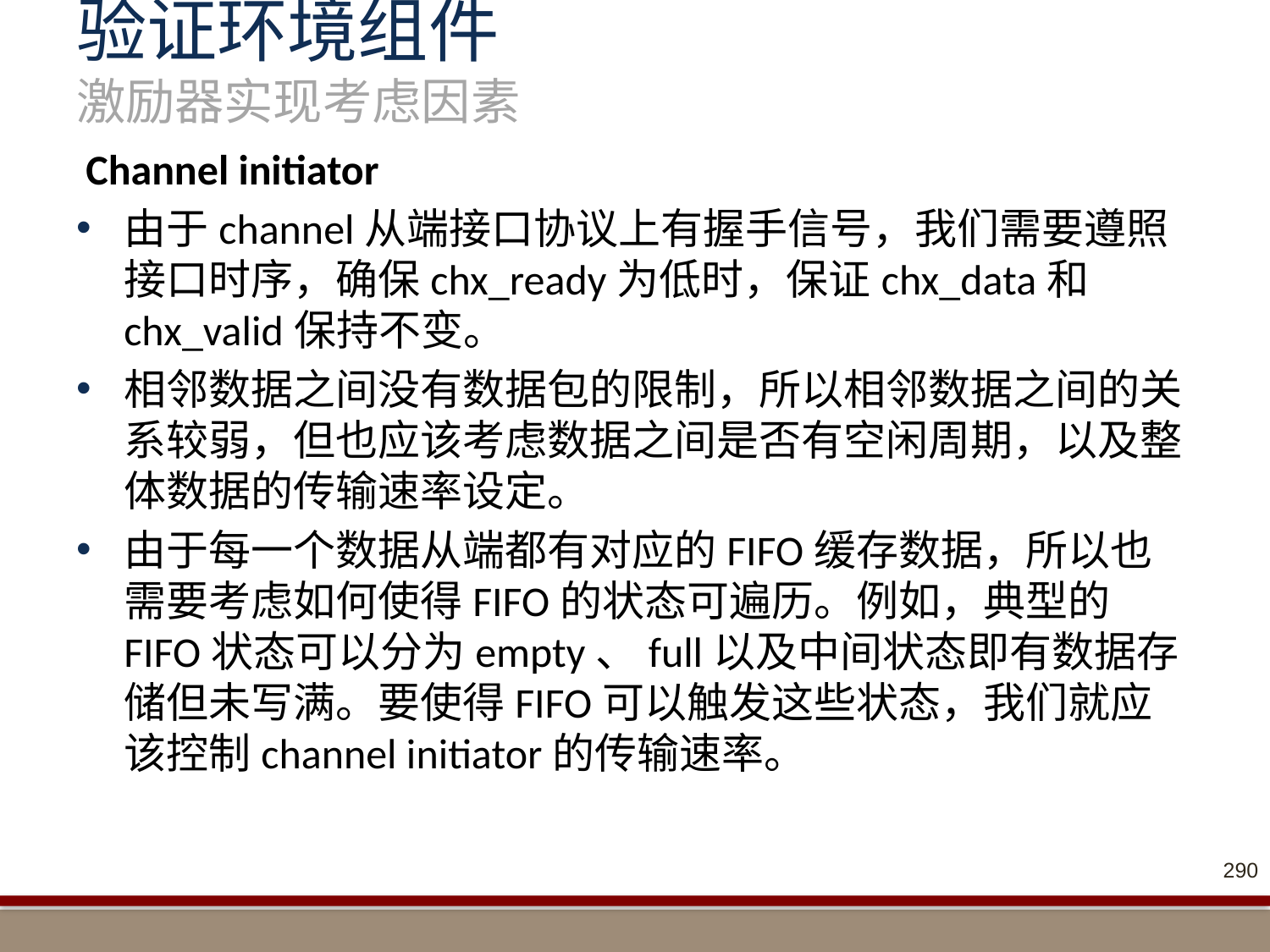

# 验证环境组件 激励器实现考虑因素
 Channel initiator
由于channel从端接口协议上有握手信号，我们需要遵照接口时序，确保chx_ready为低时，保证chx_data和chx_valid保持不变。
相邻数据之间没有数据包的限制，所以相邻数据之间的关系较弱，但也应该考虑数据之间是否有空闲周期，以及整体数据的传输速率设定。
由于每一个数据从端都有对应的FIFO缓存数据，所以也需要考虑如何使得FIFO的状态可遍历。例如，典型的FIFO状态可以分为empty、full以及中间状态即有数据存储但未写满。要使得FIFO可以触发这些状态，我们就应该控制channel initiator的传输速率。

290